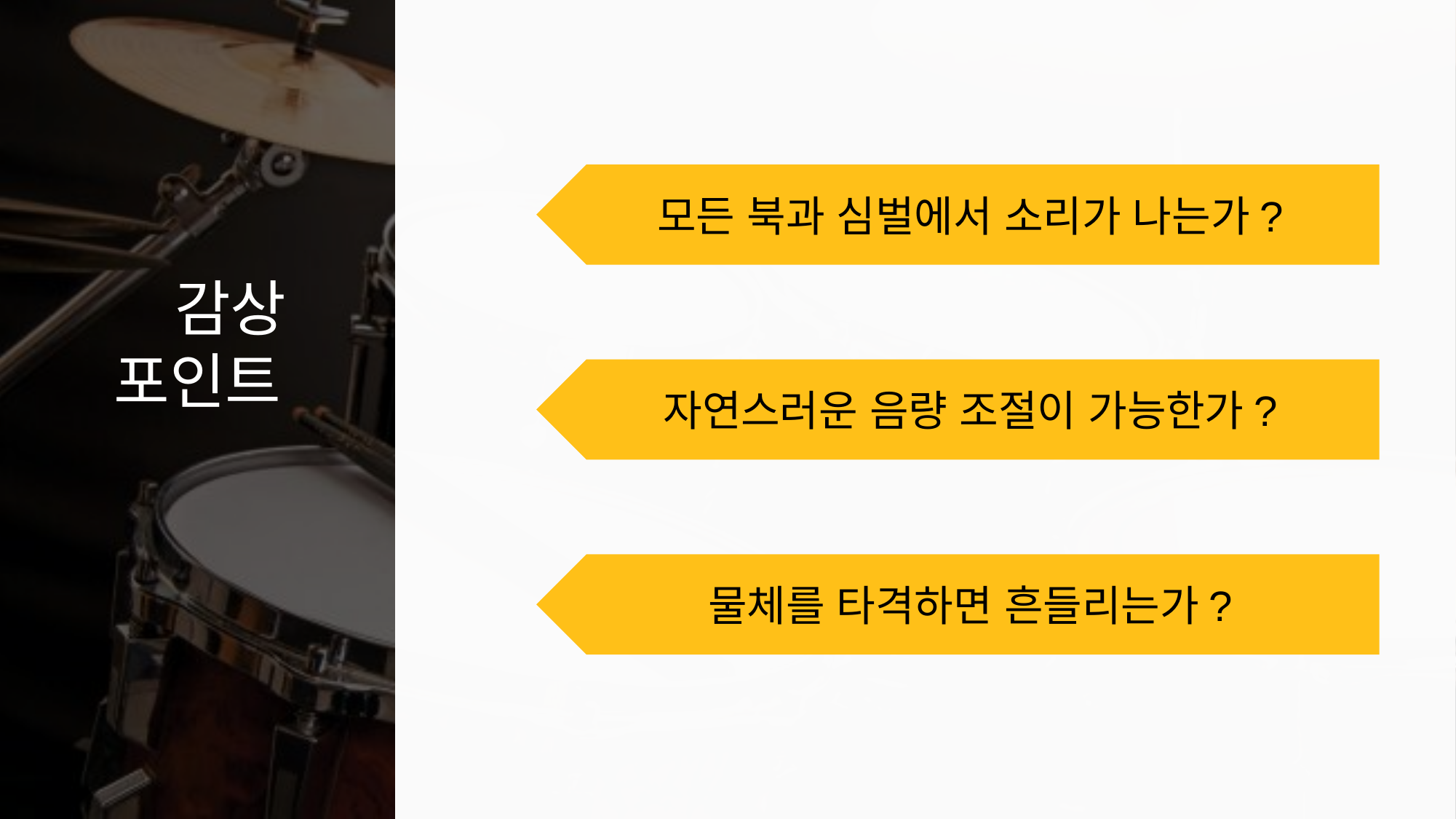

모든 북과 심벌에서 소리가 나는가?
   감상
포인트
자연스러운 음량 조절이 가능한가?
물체를 타격하면 흔들리는가?